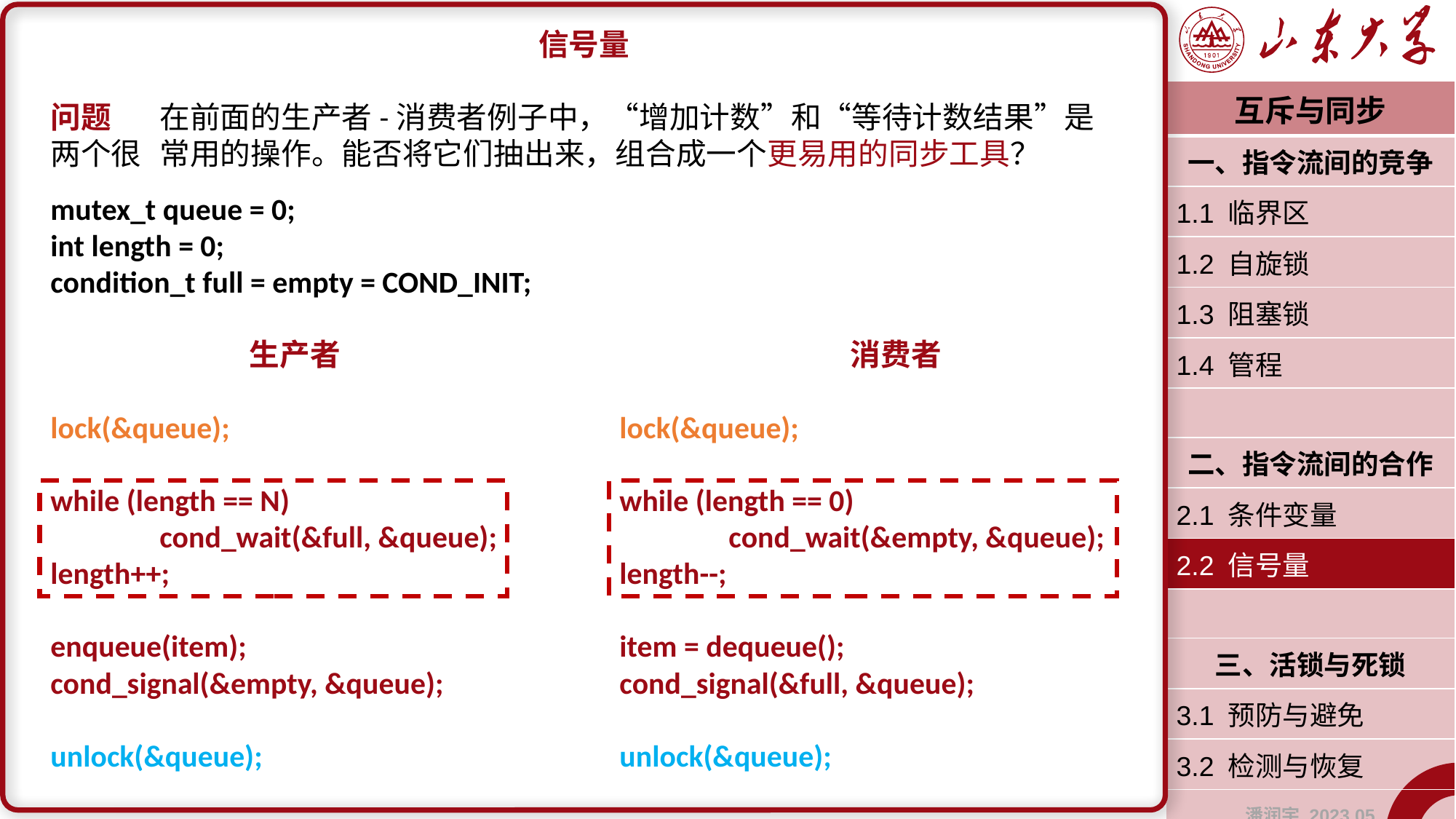

信号量

问题	在前面的生产者-消费者例子中，“增加计数”和“等待计数结果”是两个很	常用的操作。能否将它们抽出来，组合成一个更易用的同步工具？
| 互斥与同步 |
| --- |
| 一、指令流间的竞争 |
| 1.1 临界区 |
| 1.2 自旋锁 |
| 1.3 阻塞锁 |
| 1.4 管程 |
|  |
| 二、指令流间的合作 |
| 2.1 条件变量 |
| 2.2 信号量 |
|  |
| 三、活锁与死锁 |
| 3.1 预防与避免 |
| 3.2 检测与恢复 |
| 潘润宇 2023.05 |
mutex_t queue = 0;
int length = 0;
condition_t full = empty = COND_INIT;

生产者

lock(&queue);

while (length == N)
	cond_wait(&full, &queue);
length++;

enqueue(item);
cond_signal(&empty, &queue);

unlock(&queue);

消费者

lock(&queue);

while (length == 0)
	cond_wait(&empty, &queue);
length--;

item = dequeue();
cond_signal(&full, &queue);

unlock(&queue);